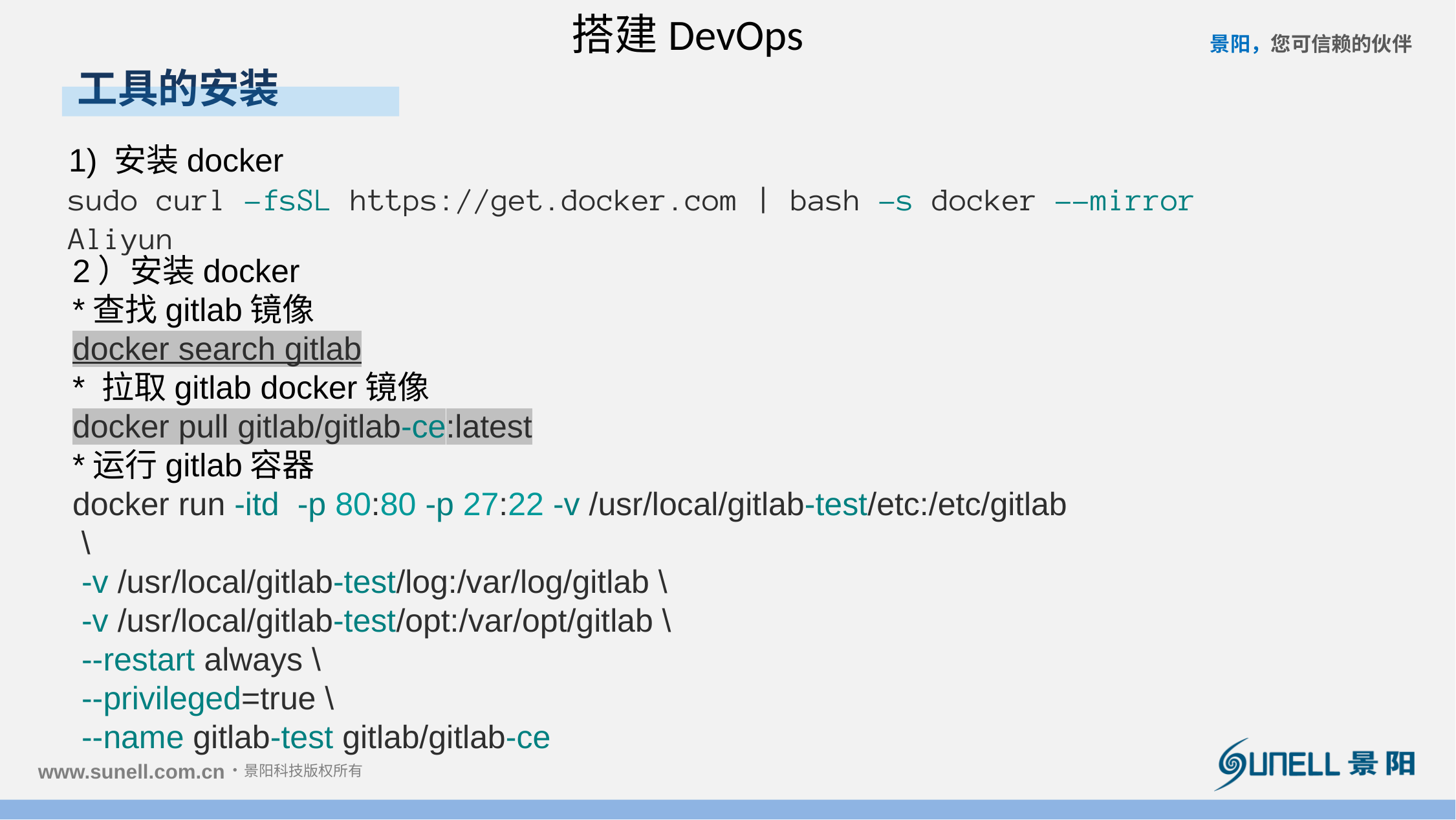

搭建DevOps

工具的安装

1) 安装docker
sudo curl -fsSL https://get.docker.com | bash -s docker --mirror Aliyun
2）安装docker
*查找gitlab镜像
docker search gitlab
* 拉取gitlab docker镜像
docker pull gitlab/gitlab-ce:latest
*运行gitlab容器
docker run -itd  -p 80:80 -p 27:22 -v /usr/local/gitlab-test/etc:/etc/gitlab  \
 -v /usr/local/gitlab-test/log:/var/log/gitlab \
 -v /usr/local/gitlab-test/opt:/var/opt/gitlab \
 --restart always \
 --privileged=true \
 --name gitlab-test gitlab/gitlab-ce